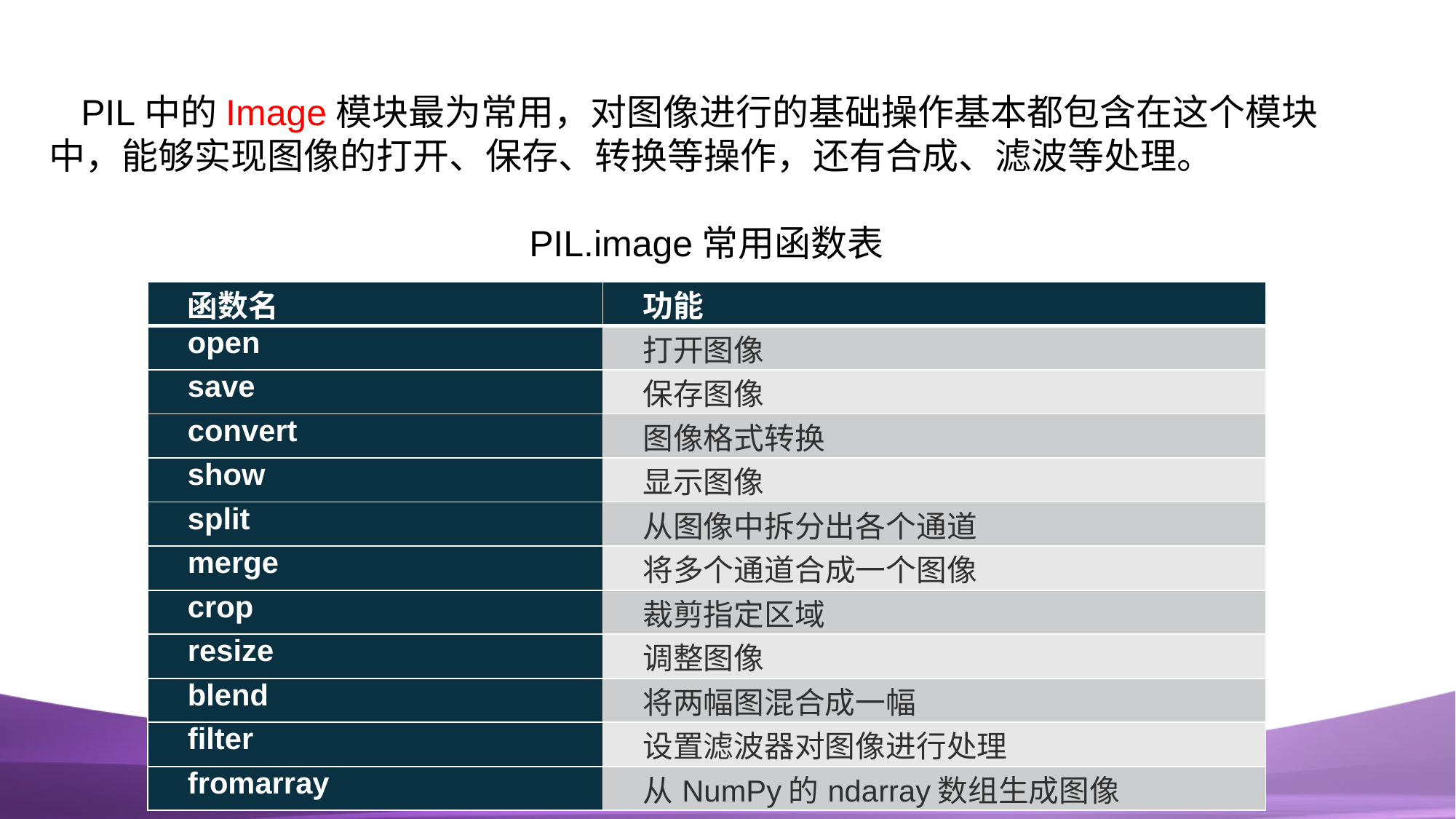

PIL中的Image模块最为常用，对图像进行的基础操作基本都包含在这个模块中，能够实现图像的打开、保存、转换等操作，还有合成、滤波等处理。

PIL.image常用函数表
| 函数名 | 功能 |
| --- | --- |
| open | 打开图像 |
| save | 保存图像 |
| convert | 图像格式转换 |
| show | 显示图像 |
| split | 从图像中拆分出各个通道 |
| merge | 将多个通道合成一个图像 |
| crop | 裁剪指定区域 |
| resize | 调整图像 |
| blend | 将两幅图混合成一幅 |
| filter | 设置滤波器对图像进行处理 |
| fromarray | 从NumPy的ndarray数组生成图像 |